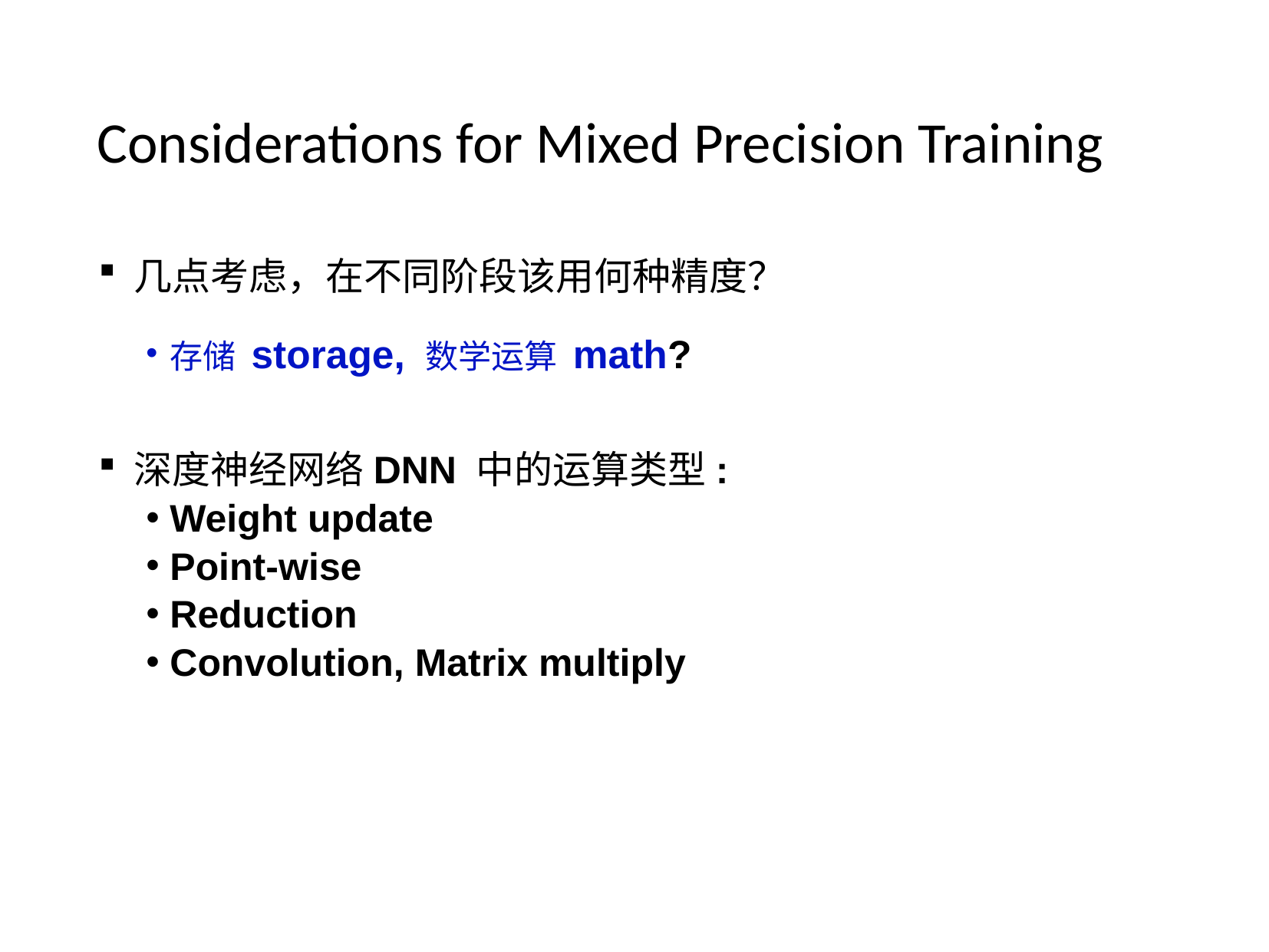

# Considerations for Mixed Precision Training
几点考虑，在不同阶段该用何种精度？
存储 storage, 数学运算 math?

深度神经网络DNN 中的运算类型:
Weight update
Point-wise
Reduction
Convolution, Matrix multiply